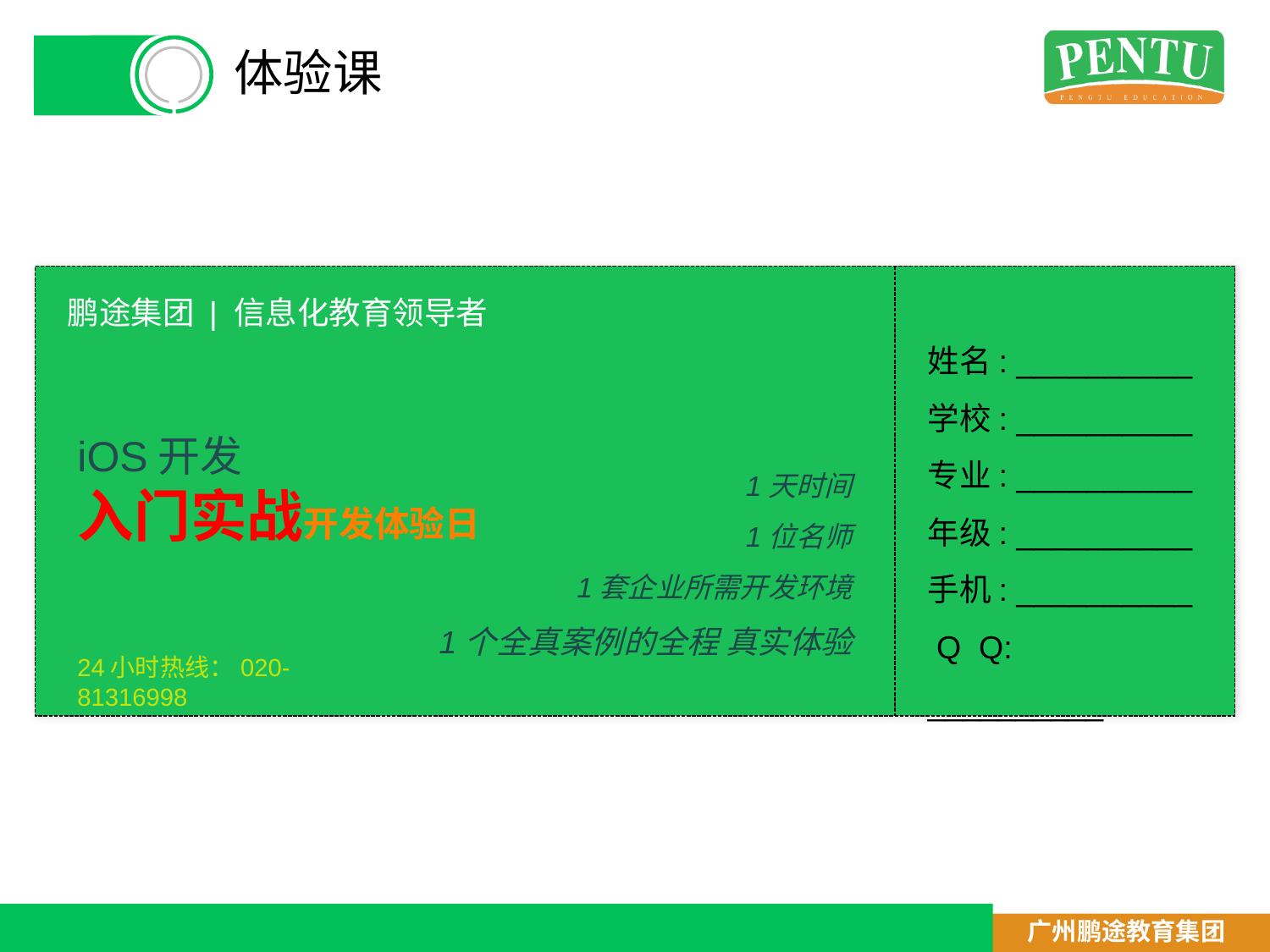

# 体验课

鹏途集团 | 信息化教育领导者
姓名: __________
学校: __________
专业: __________
年级: __________
手机: __________
 Q  Q: __________
iOS开发
入门实战开发体验日
1天时间
1位名师
1套企业所需开发环境
1个全真案例的全程 真实体验
24小时热线：020-81316998